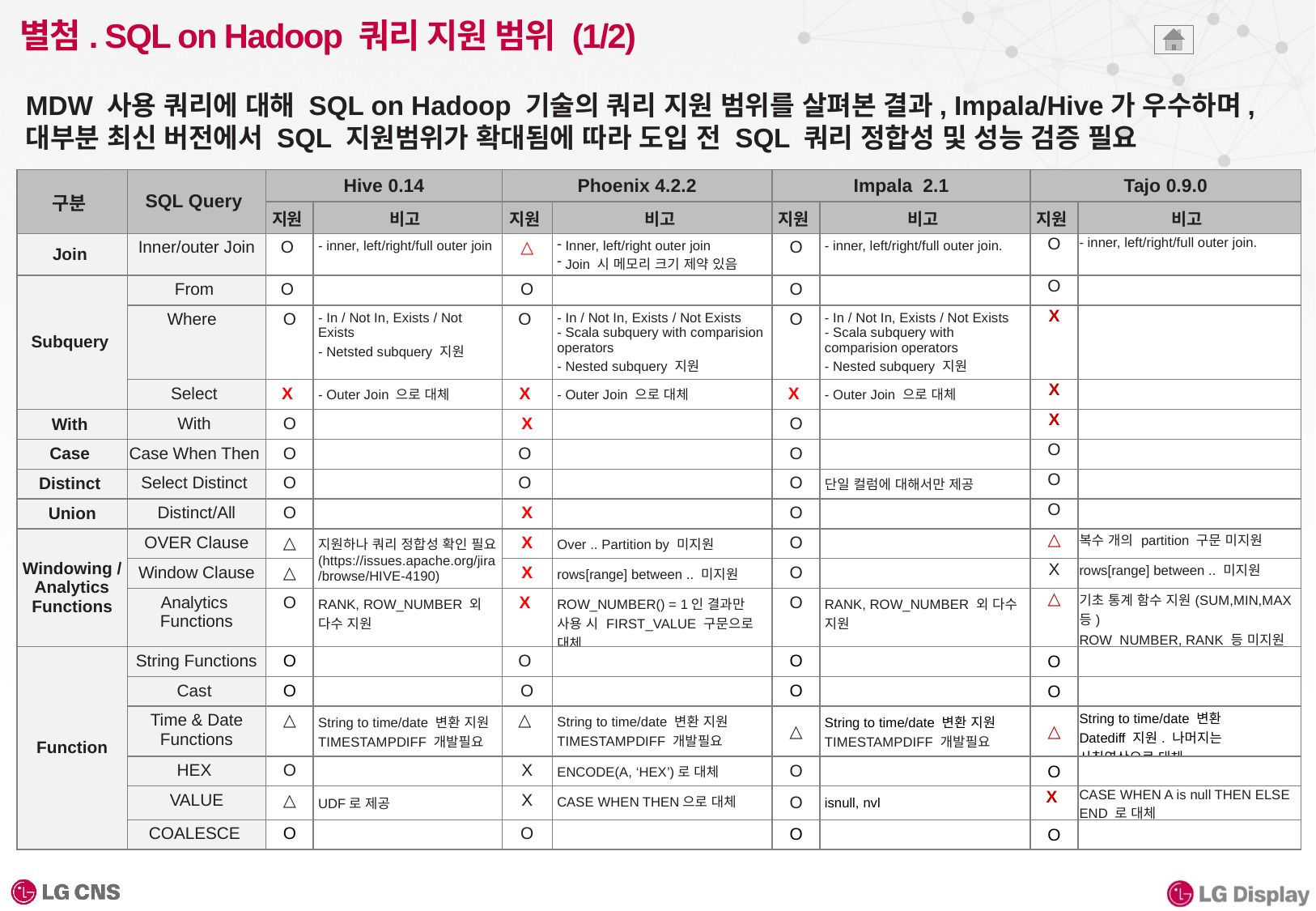

# 별첨. SQL on Hadoop 쿼리 지원 범위 (1/2)

MDW 사용 쿼리에 대해 SQL on Hadoop 기술의 쿼리 지원 범위를 살펴본 결과, Impala/Hive가 우수하며,  대부분 최신 버전에서 SQL 지원범위가 확대됨에 따라 도입 전 SQL 쿼리 정합성 및 성능 검증 필요
| 구분 | SQL Query | Hive 0.14 |  | Phoenix 4.2.2 |  | Impala 2.1 |  | Tajo 0.9.0 |  |
| --- | --- | --- | --- | --- | --- | --- | --- | --- | --- |
|  |  | 지원 | 비고 | 지원 | 비고 | 지원 | 비고 | 지원 | 비고 |
| Join | Inner/outer Join | O | - inner, left/right/full outer join | △ | Inner, left/right outer join Join 시 메모리 크기 제약 있음 | O | - inner, left/right/full outer join. | O | - inner, left/right/full outer join. |
| Subquery | From | O |  | O |  | O |  | O |  |
|  | Where | O | - In / Not In, Exists / Not Exists - Netsted subquery 지원 | O | - In / Not In, Exists / Not Exists - Scala subquery with comparision operators - Nested subquery 지원 | O | - In / Not In, Exists / Not Exists - Scala subquery with comparision operators - Nested subquery 지원 | X |  |
|  | Select | X | - Outer Join 으로 대체 | X | - Outer Join 으로 대체 | X | - Outer Join 으로 대체 | X |  |
| With | With | O |  | X |  | O |  | X |  |
| Case | Case When Then | O |  | O |  | O |  | O |  |
| Distinct | Select Distinct | O |  | O |  | O | 단일 컬럼에 대해서만 제공 | O |  |
| Union | Distinct/All | O |  | X |  | O |  | O |  |
| Windowing / Analytics Functions | OVER Clause | △ | 지원하나 쿼리 정합성 확인 필요 (https://issues.apache.org/jira/browse/HIVE-4190) | X | Over .. Partition by 미지원 | O |  | △ | 복수 개의 partition 구문 미지원 |
|  | Window Clause | △ |  | X | rows[range] between .. 미지원 | O |  | X | rows[range] between .. 미지원 |
|  | Analytics Functions | O | RANK, ROW\_NUMBER 외 다수 지원 | X | ROW\_NUMBER() = 1인 결과만 사용 시 FIRST\_VALUE 구문으로 대체 | O | RANK, ROW\_NUMBER 외 다수 지원 | △ | 기초 통계 함수 지원(SUM,MIN,MAX 등) ROW\_NUMBER, RANK 등 미지원 |
| Function | String Functions | O |  | O |  | O |  | O |  |
|  | Cast | O |  | O |  | O |  | O |  |
|  | Time & Date Functions | △ | String to time/date 변환 지원 TIMESTAMPDIFF 개발필요 | △ | String to time/date 변환 지원 TIMESTAMPDIFF 개발필요 | △ | String to time/date 변환 지원 TIMESTAMPDIFF 개발필요 | △ | String to time/date 변환 Datediff 지원. 나머지는 사칙연산으로 대체 |
|  | HEX | O |  | X | ENCODE(A, ‘HEX’)로 대체 | O |  | O |  |
|  | VALUE | △ | UDF로 제공 | X | CASE WHEN THEN으로 대체 | O | isnull, nvl | X | CASE WHEN A is null THEN ELSE END 로 대체 |
|  | COALESCE | O |  | O |  | O |  | O |  |